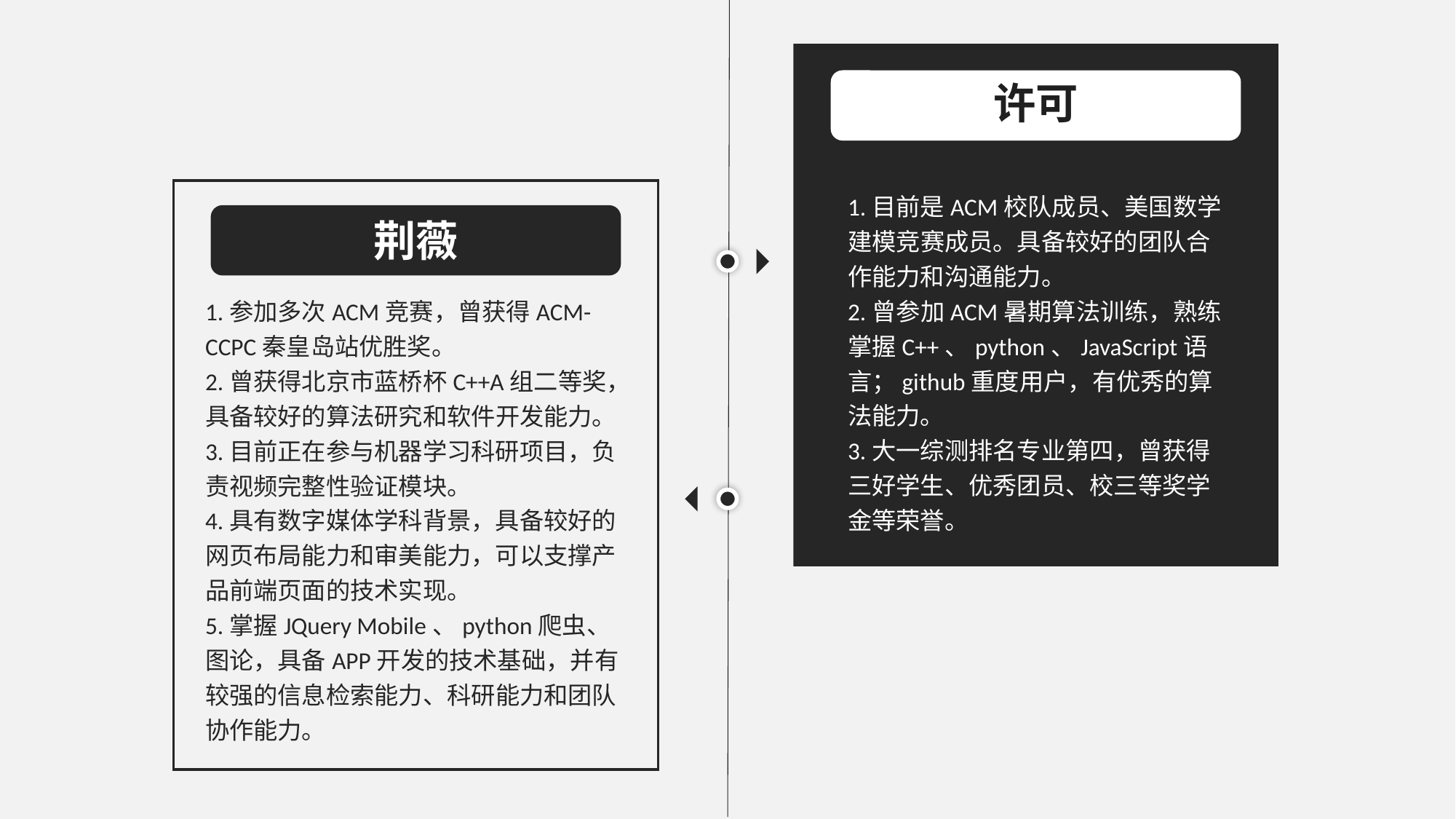

许可

1.目前是ACM校队成员、美国数学建模竞赛成员。具备较好的团队合作能力和沟通能力。
2.曾参加ACM暑期算法训练，熟练掌握C++、python、JavaScript语言；github重度用户，有优秀的算法能力。
3.大一综测排名专业第四，曾获得三好学生、优秀团员、校三等奖学金等荣誉。

荆薇

1.参加多次ACM竞赛，曾获得ACM-CCPC秦皇岛站优胜奖。
2.曾获得北京市蓝桥杯C++A组二等奖，具备较好的算法研究和软件开发能力。
3.目前正在参与机器学习科研项目，负责视频完整性验证模块。
4.具有数字媒体学科背景，具备较好的网页布局能力和审美能力，可以支撑产品前端页面的技术实现。
5.掌握JQuery Mobile、python爬虫、图论，具备APP开发的技术基础，并有较强的信息检索能力、科研能力和团队协作能力。